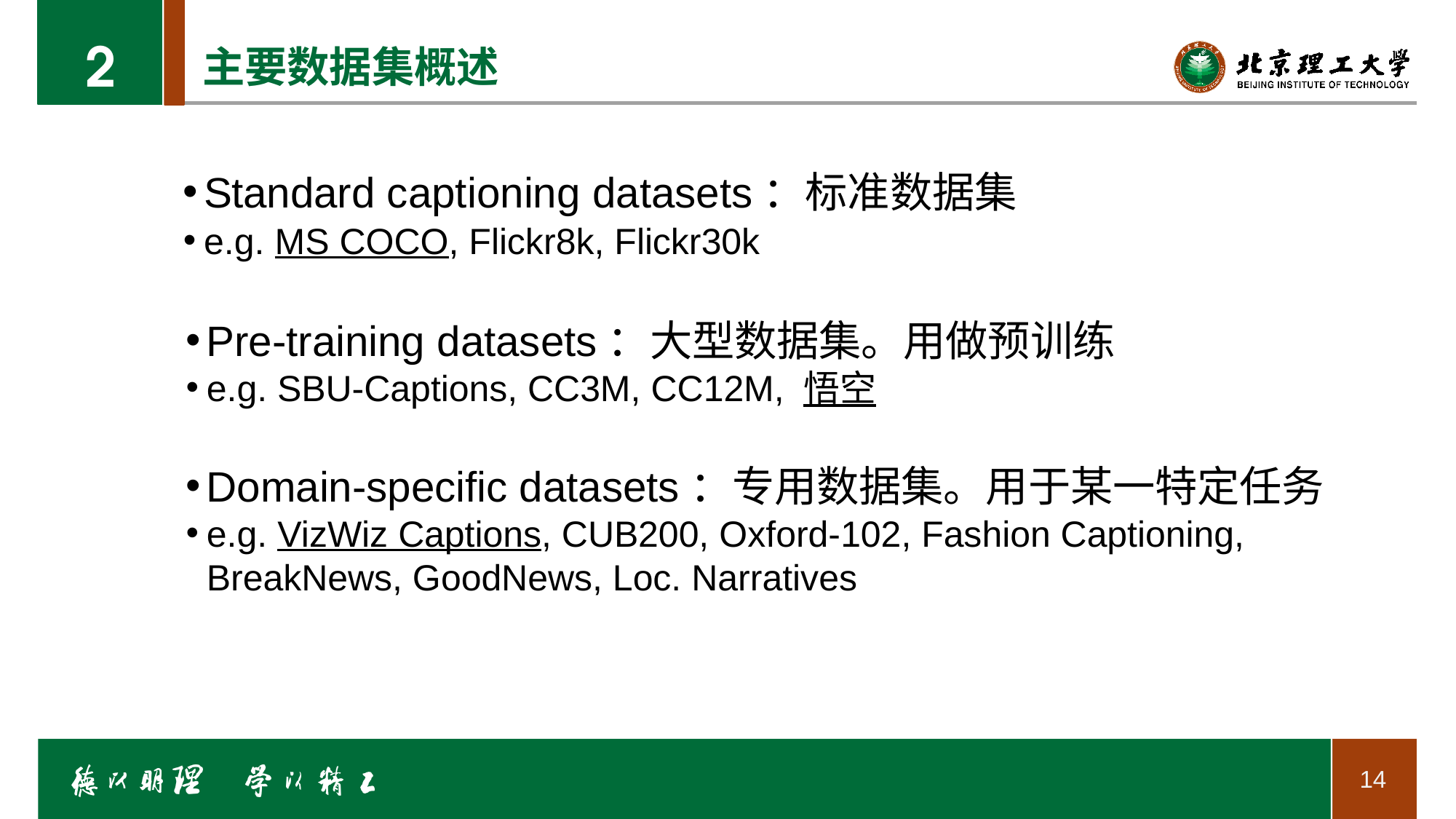

2
# 主要数据集概述
Standard captioning datasets：标准数据集
e.g. MS COCO, Flickr8k, Flickr30k

Pre-training datasets：大型数据集。用做预训练
e.g. SBU-Captions, CC3M, CC12M, 悟空

Domain-specific datasets：专用数据集。用于某一特定任务
e.g. VizWiz Captions, CUB200, Oxford-102, Fashion Captioning, BreakNews, GoodNews, Loc. Narratives
14